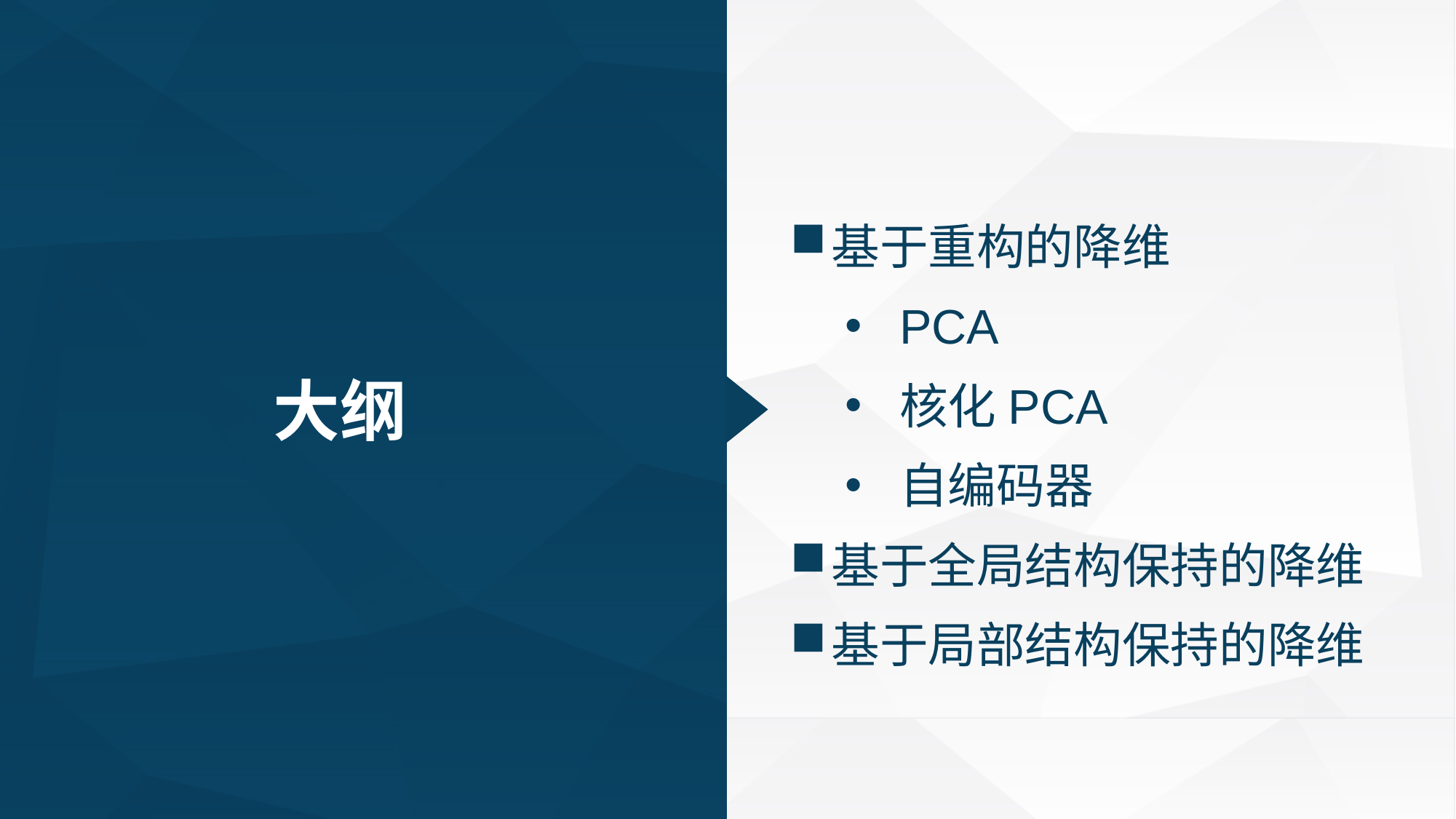

基于重构的降维
PCA
核化PCA
自编码器
基于全局结构保持的降维
基于局部结构保持的降维
大纲